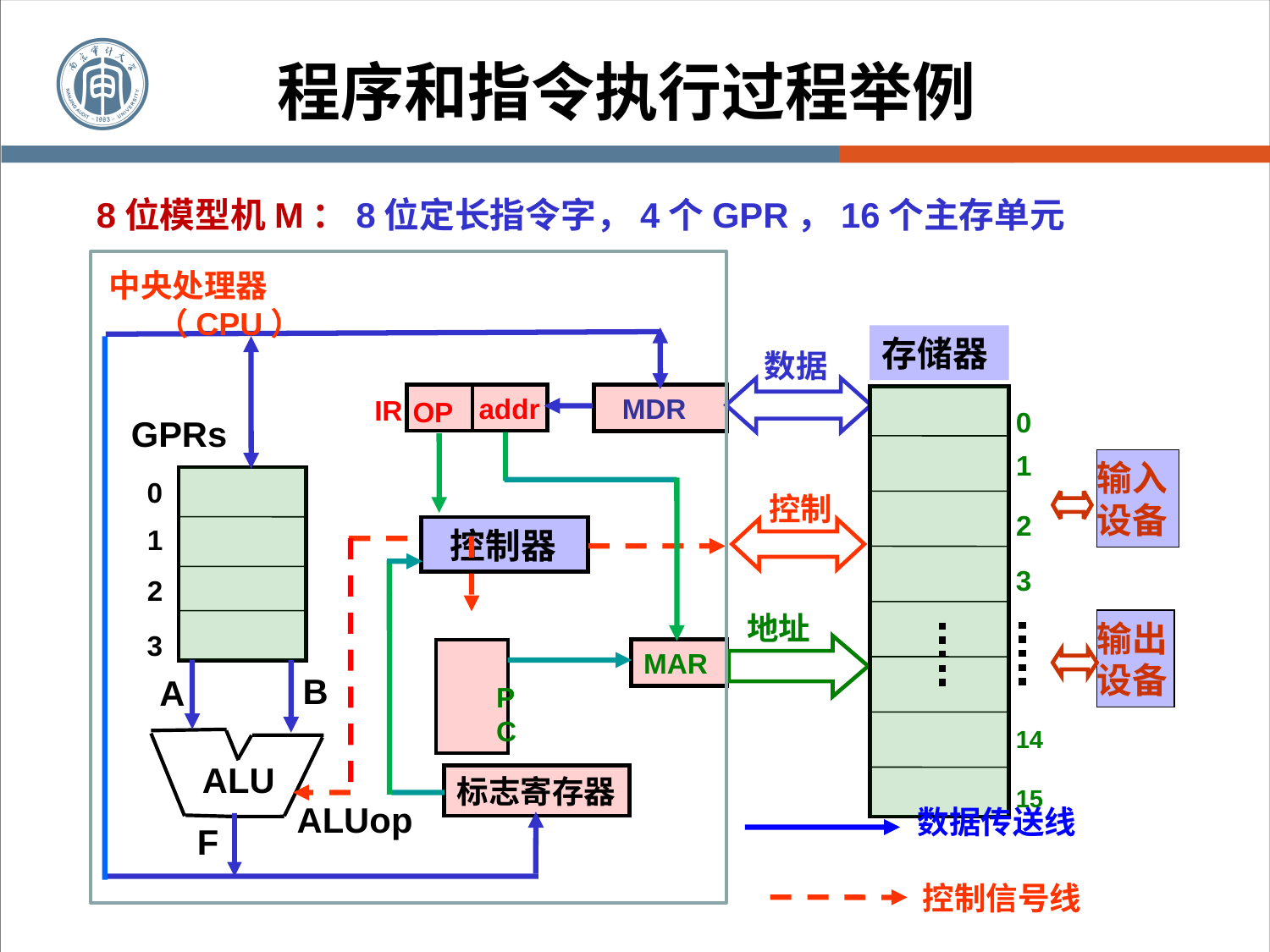

程序和指令执行过程举例
#
8位模型机M：8位定长指令字，4个GPR，16个主存单元

中央处理器（CPU）
存储器

0
1
2
3

14
15

数据

addr
  MDR
IR
OP

GPRs

输入
设备

0

控制

1
 控制器

2
地址

输出
设备

3
 PC
MAR

B

A

ALU

标志寄存器
ALUop

F

控制信号线

数据传送线